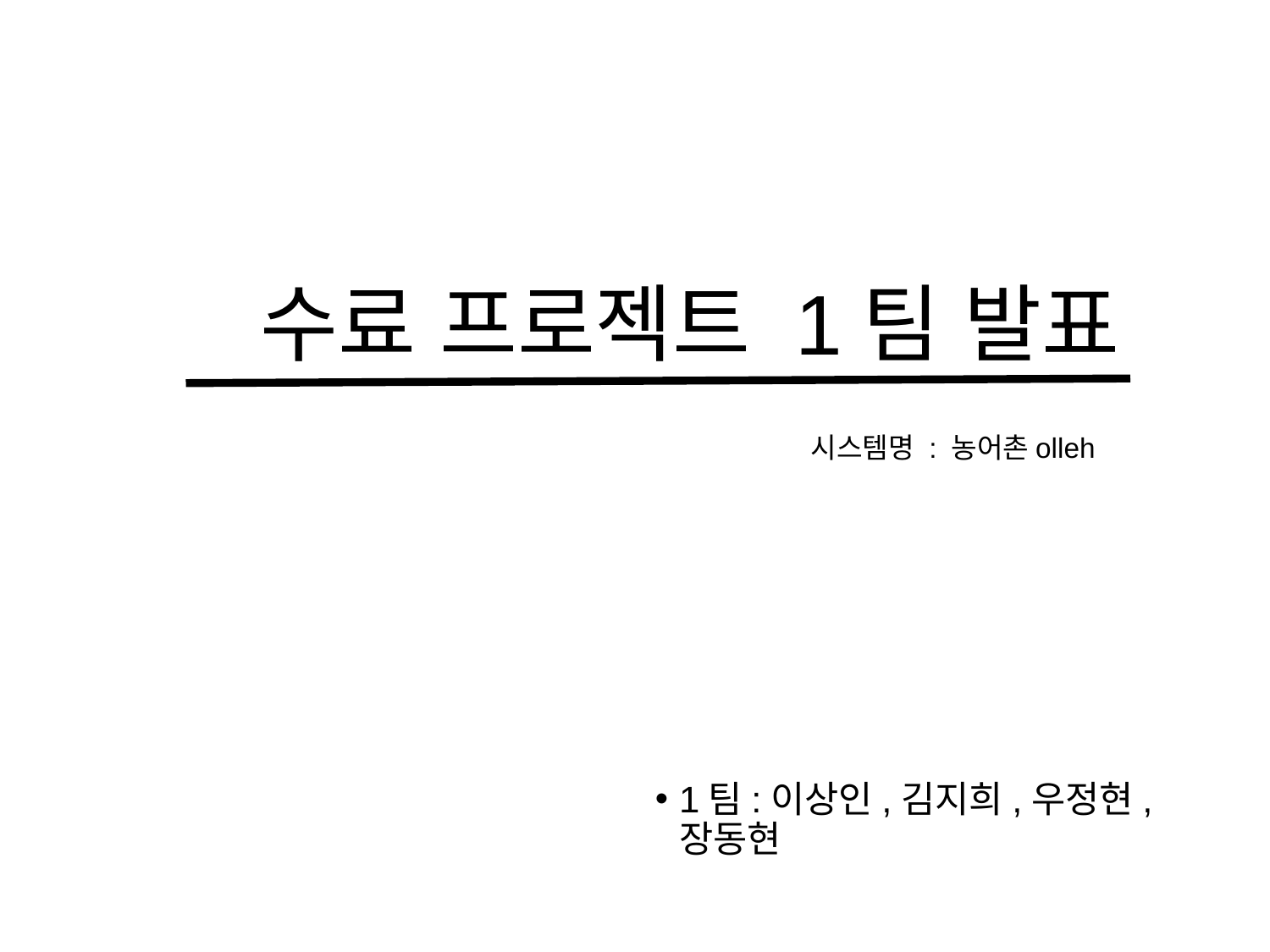

수료 프로젝트 1팀 발표
시스템명 : 농어촌olleh
1팀:이상인,김지희,우정현,장동현